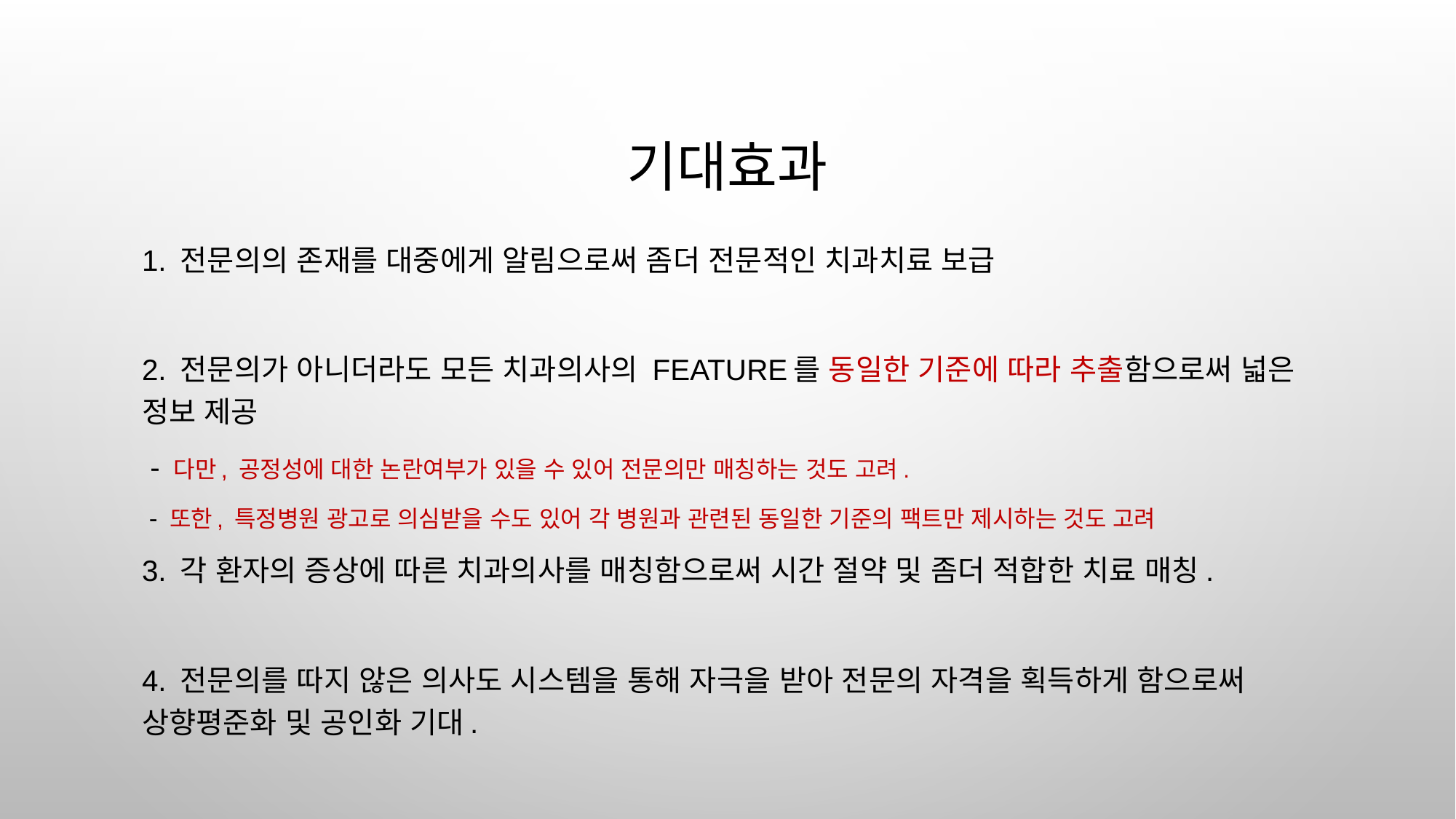

# 기대효과
1. 전문의의 존재를 대중에게 알림으로써 좀더 전문적인 치과치료 보급

2. 전문의가 아니더라도 모든 치과의사의 feature를 동일한 기준에 따라 추출함으로써 넓은 정보 제공
 - 다만, 공정성에 대한 논란여부가 있을 수 있어 전문의만 매칭하는 것도 고려.
 - 또한, 특정병원 광고로 의심받을 수도 있어 각 병원과 관련된 동일한 기준의 팩트만 제시하는 것도 고려
3. 각 환자의 증상에 따른 치과의사를 매칭함으로써 시간 절약 및 좀더 적합한 치료 매칭.

4. 전문의를 따지 않은 의사도 시스템을 통해 자극을 받아 전문의 자격을 획득하게 함으로써 상향평준화 및 공인화 기대.